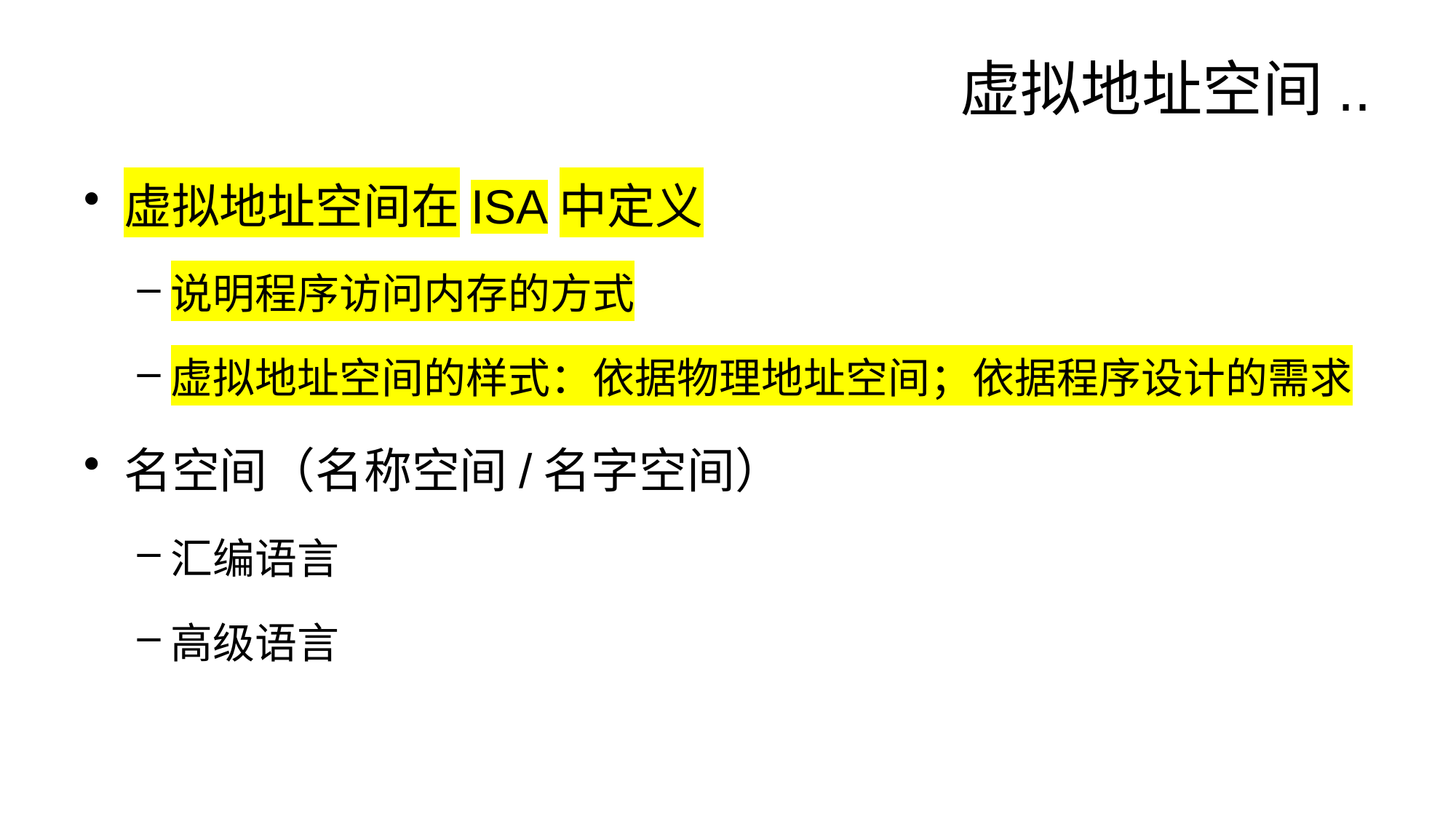

# 虚拟地址空间..
虚拟地址空间在ISA中定义
说明程序访问内存的方式
虚拟地址空间的样式：依据物理地址空间；依据程序设计的需求
名空间（名称空间/名字空间）
汇编语言
高级语言